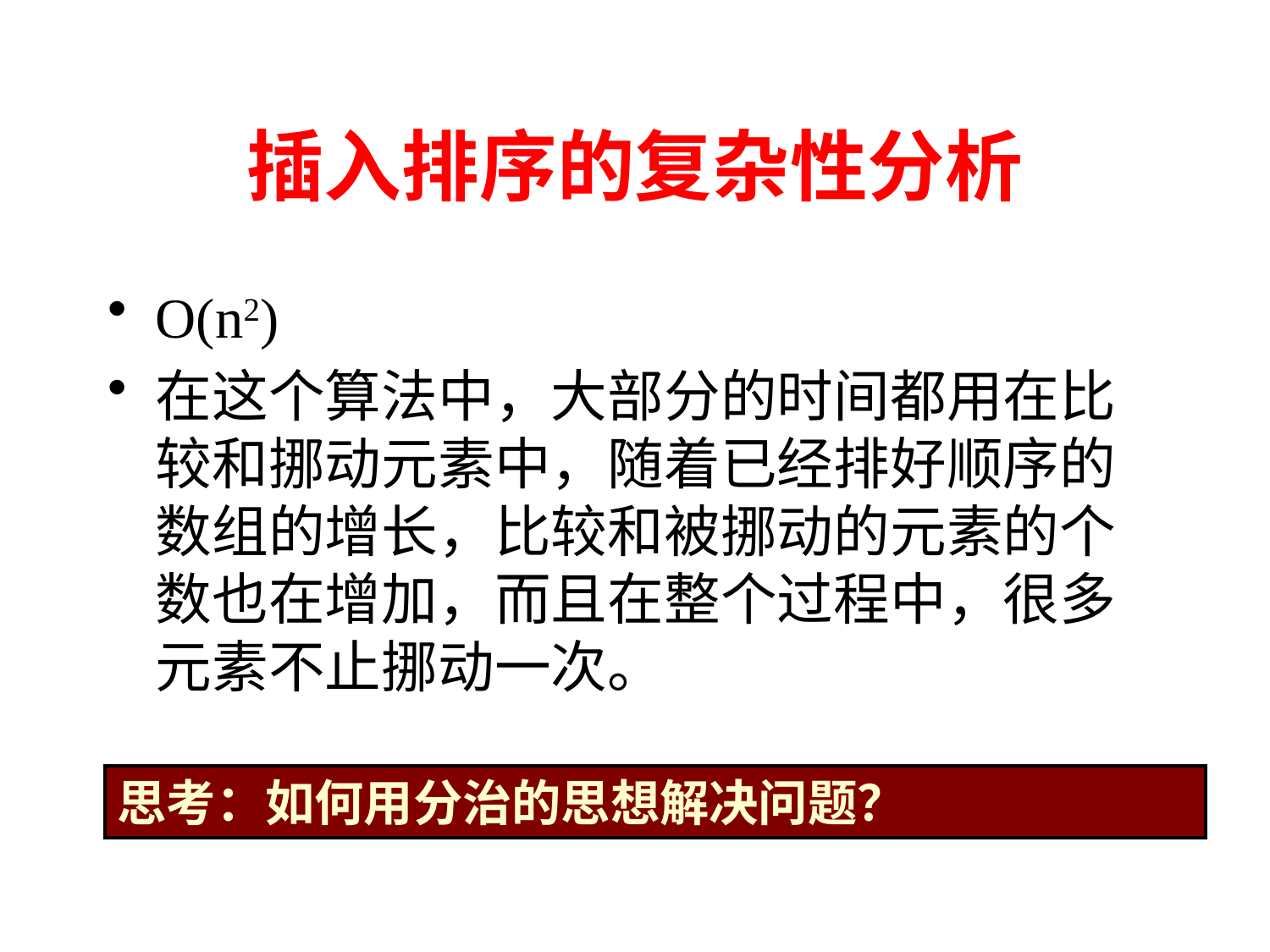

# 插入排序的复杂性分析
O(n2)
在这个算法中，大部分的时间都用在比较和挪动元素中，随着已经排好顺序的数组的增长，比较和被挪动的元素的个数也在增加，而且在整个过程中，很多元素不止挪动一次。

思考：如何用分治的思想解决问题？